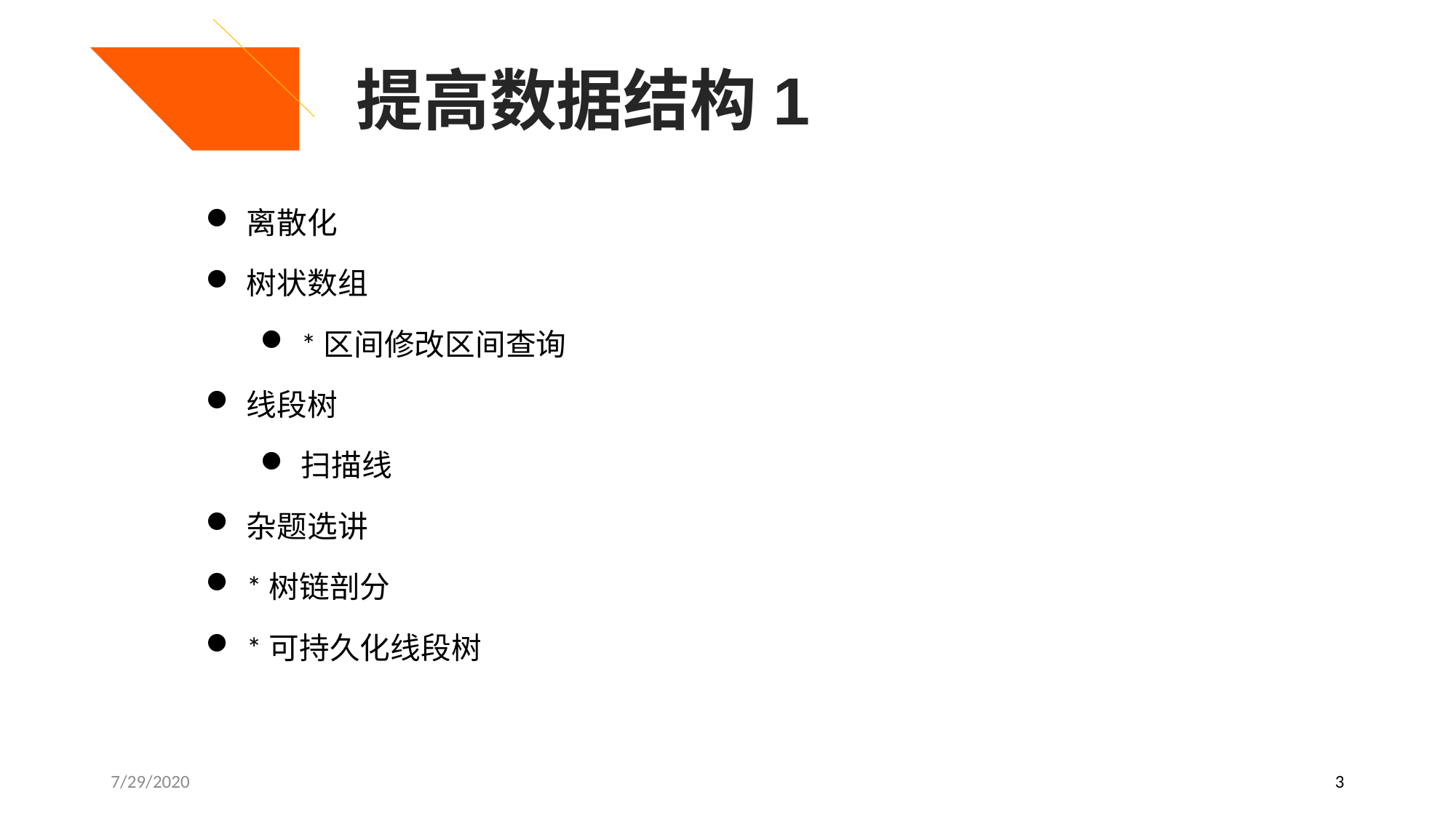

提高数据结构1
离散化
树状数组
*区间修改区间查询
线段树
扫描线
杂题选讲
*树链剖分
*可持久化线段树
7/29/2020
3